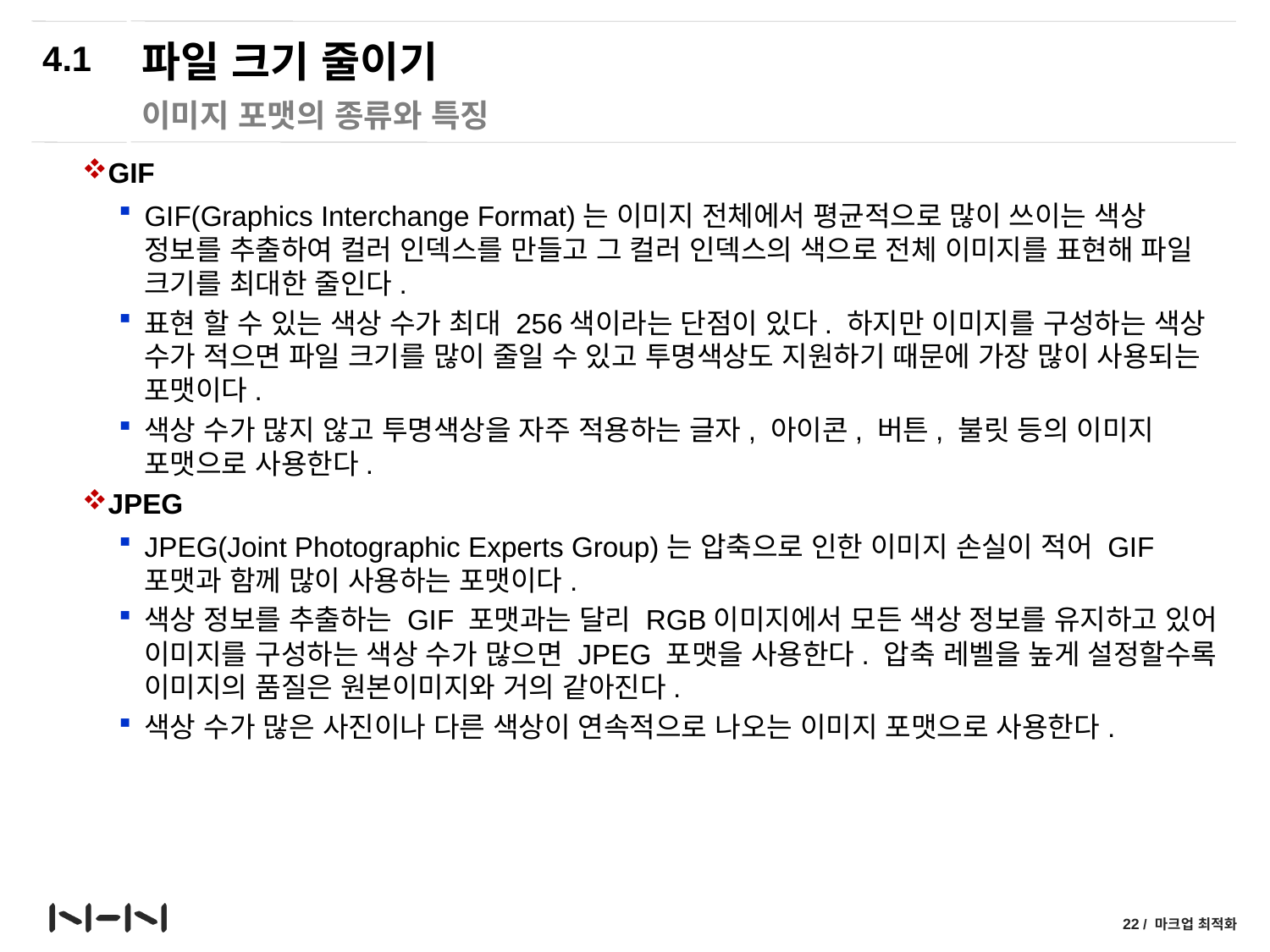

4.1
# 파일 크기 줄이기
이미지 포맷의 종류와 특징
GIF
GIF(Graphics Interchange Format)는 이미지 전체에서 평균적으로 많이 쓰이는 색상 정보를 추출하여 컬러 인덱스를 만들고 그 컬러 인덱스의 색으로 전체 이미지를 표현해 파일 크기를 최대한 줄인다.
표현 할 수 있는 색상 수가 최대 256색이라는 단점이 있다. 하지만 이미지를 구성하는 색상 수가 적으면 파일 크기를 많이 줄일 수 있고 투명색상도 지원하기 때문에 가장 많이 사용되는 포맷이다.
색상 수가 많지 않고 투명색상을 자주 적용하는 글자, 아이콘, 버튼, 불릿 등의 이미지 포맷으로 사용한다.
JPEG
JPEG(Joint Photographic Experts Group)는 압축으로 인한 이미지 손실이 적어 GIF 포맷과 함께 많이 사용하는 포맷이다.
색상 정보를 추출하는 GIF 포맷과는 달리 RGB이미지에서 모든 색상 정보를 유지하고 있어 이미지를 구성하는 색상 수가 많으면 JPEG 포맷을 사용한다. 압축 레벨을 높게 설정할수록 이미지의 품질은 원본이미지와 거의 같아진다.
색상 수가 많은 사진이나 다른 색상이 연속적으로 나오는 이미지 포맷으로 사용한다.